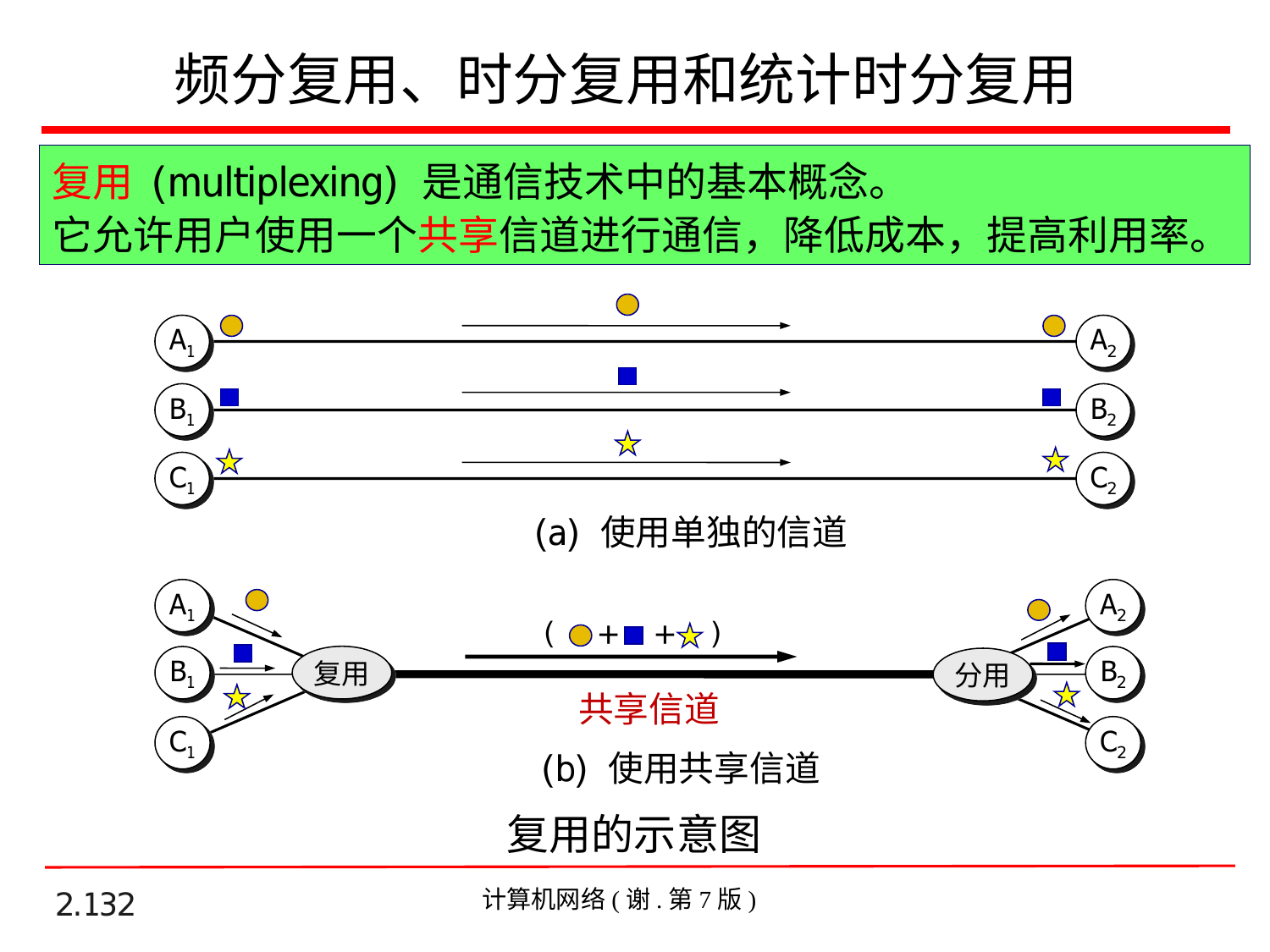

# 频分复用、时分复用和统计时分复用
复用 (multiplexing) 是通信技术中的基本概念。
它允许用户使用一个共享信道进行通信，降低成本，提高利用率。

A1
A2

B1
B2

C1
C2

(a) 使用单独的信道
A1
A2

+
+
(                  )

复用
B1
B2
分用

共享信道

C1
C2
(b) 使用共享信道
复用的示意图